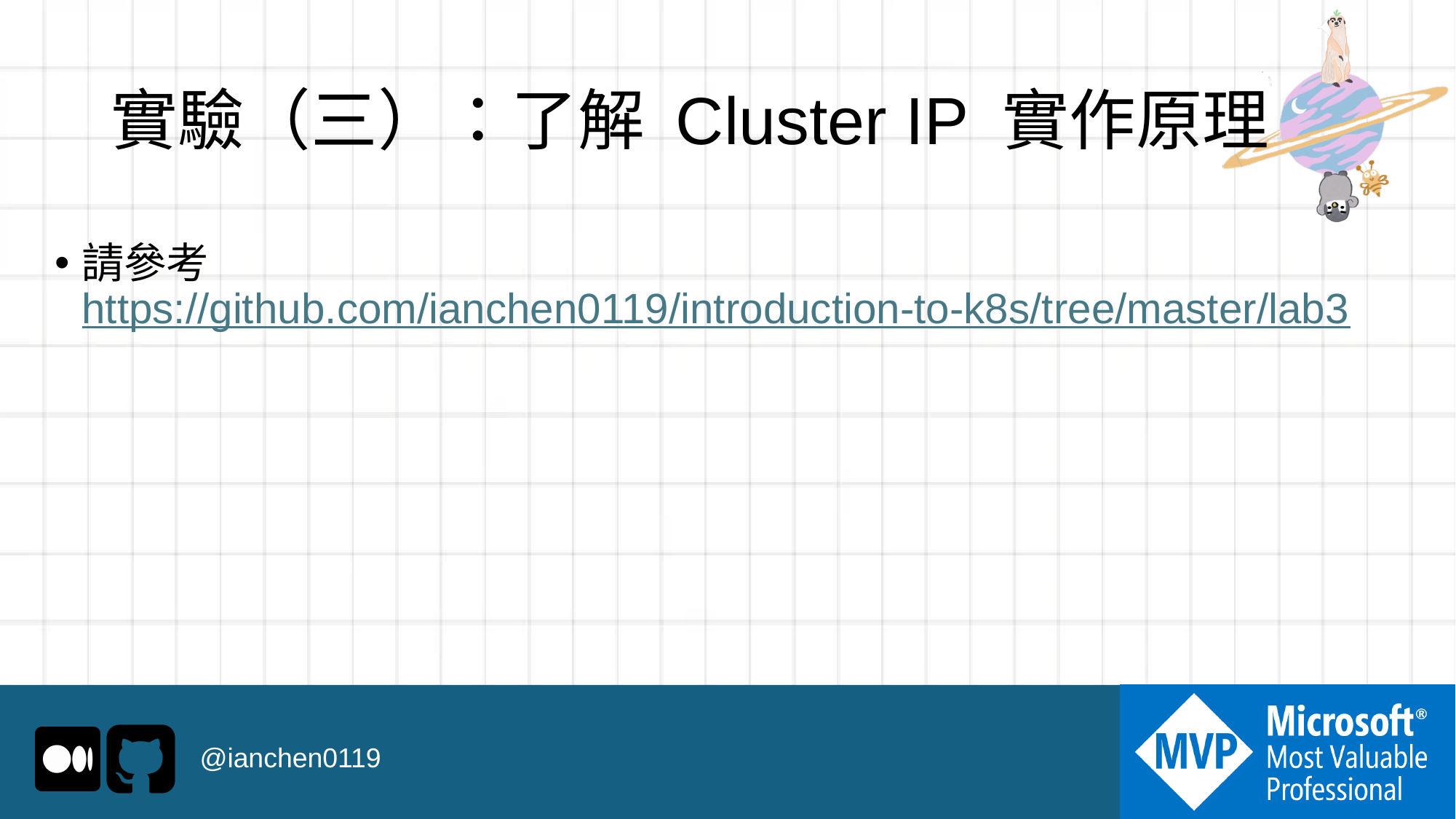

# 實驗（三）：了解 Cluster IP 實作原理

請參考 https://github.com/ianchen0119/introduction-to-k8s/tree/master/lab3